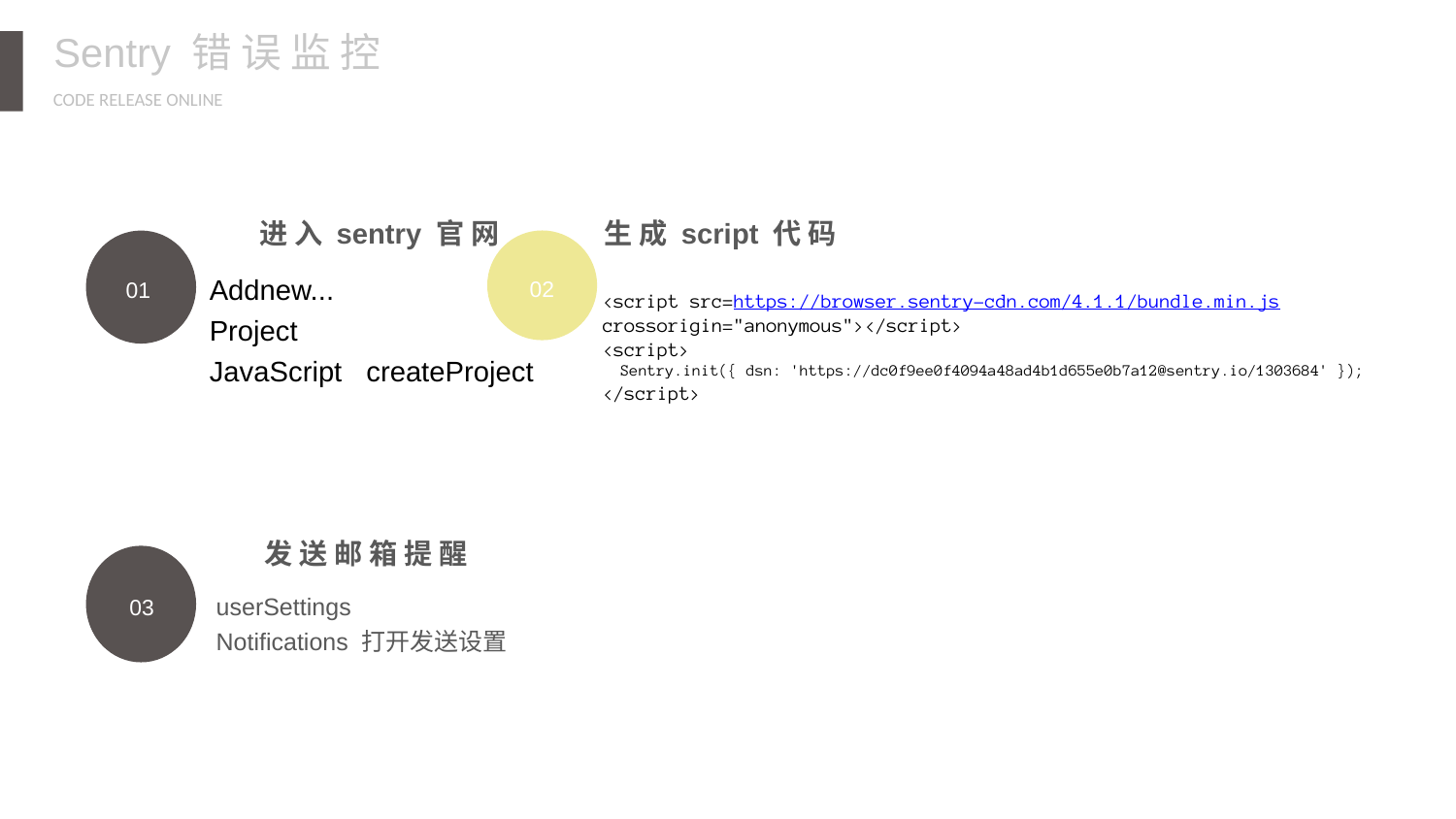

Sentry 错 误 监 控
进 入 sentry 官 网

Addnew...
Project
JavaScript   createProject
01
生 成 script 代 码

02
<script src=https://browser.sentry-cdn.com/4.1.1/bundle.min.js
crossorigin="anonymous"></script>
<script>
  Sentry.init({ dsn: 'https://dc0f9ee0f4094a48ad4b1d655e0b7a12@sentry.io/1303684' });
</script>

发 送 邮 箱 提 醒

userSettings
Notifications 打开发送设置
 03